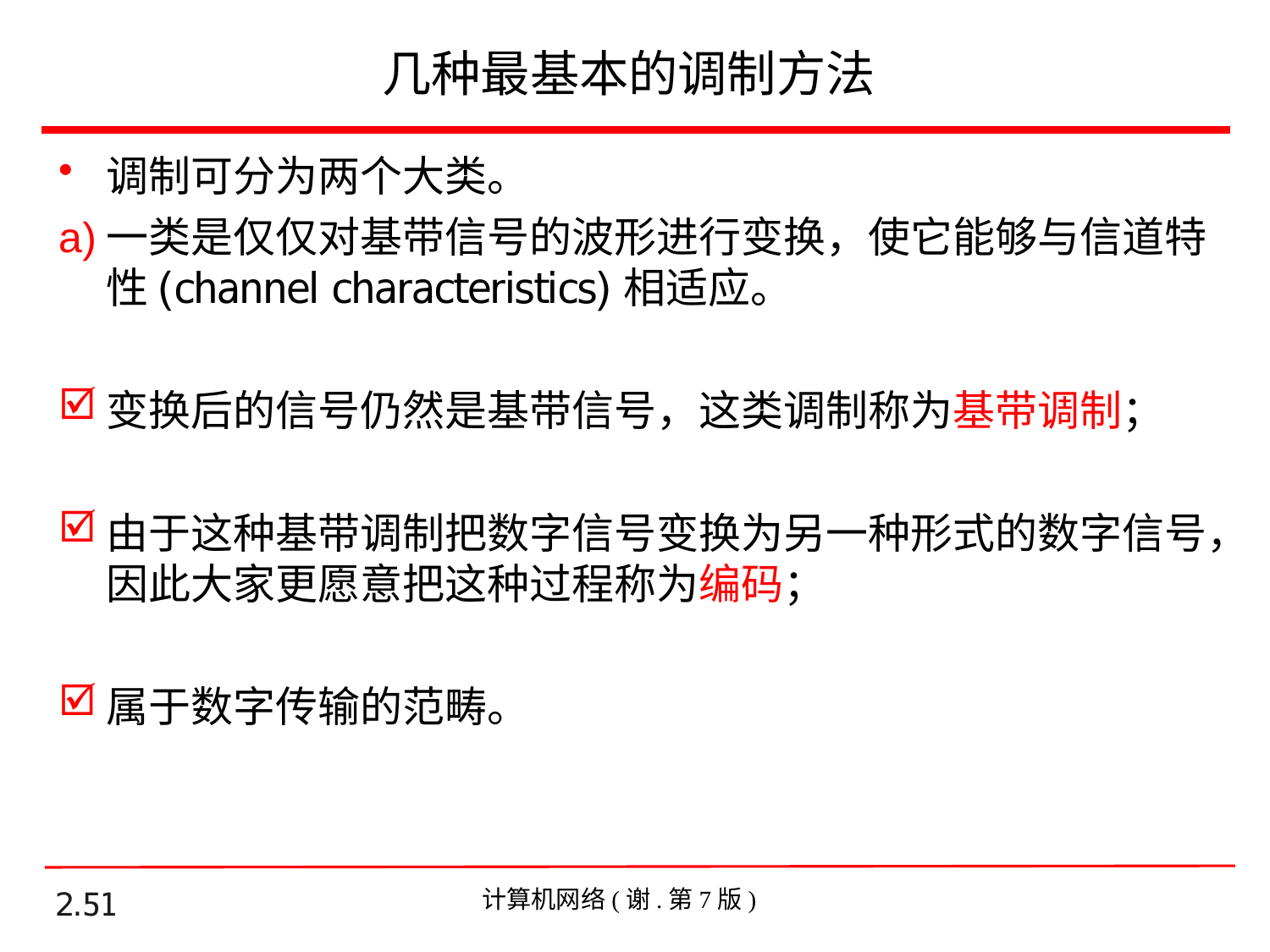

# 几种最基本的调制方法
调制可分为两个大类。
一类是仅仅对基带信号的波形进行变换，使它能够与信道特性(channel characteristics)相适应。

变换后的信号仍然是基带信号，这类调制称为基带调制；

由于这种基带调制把数字信号变换为另一种形式的数字信号，因此大家更愿意把这种过程称为编码；

属于数字传输的范畴。